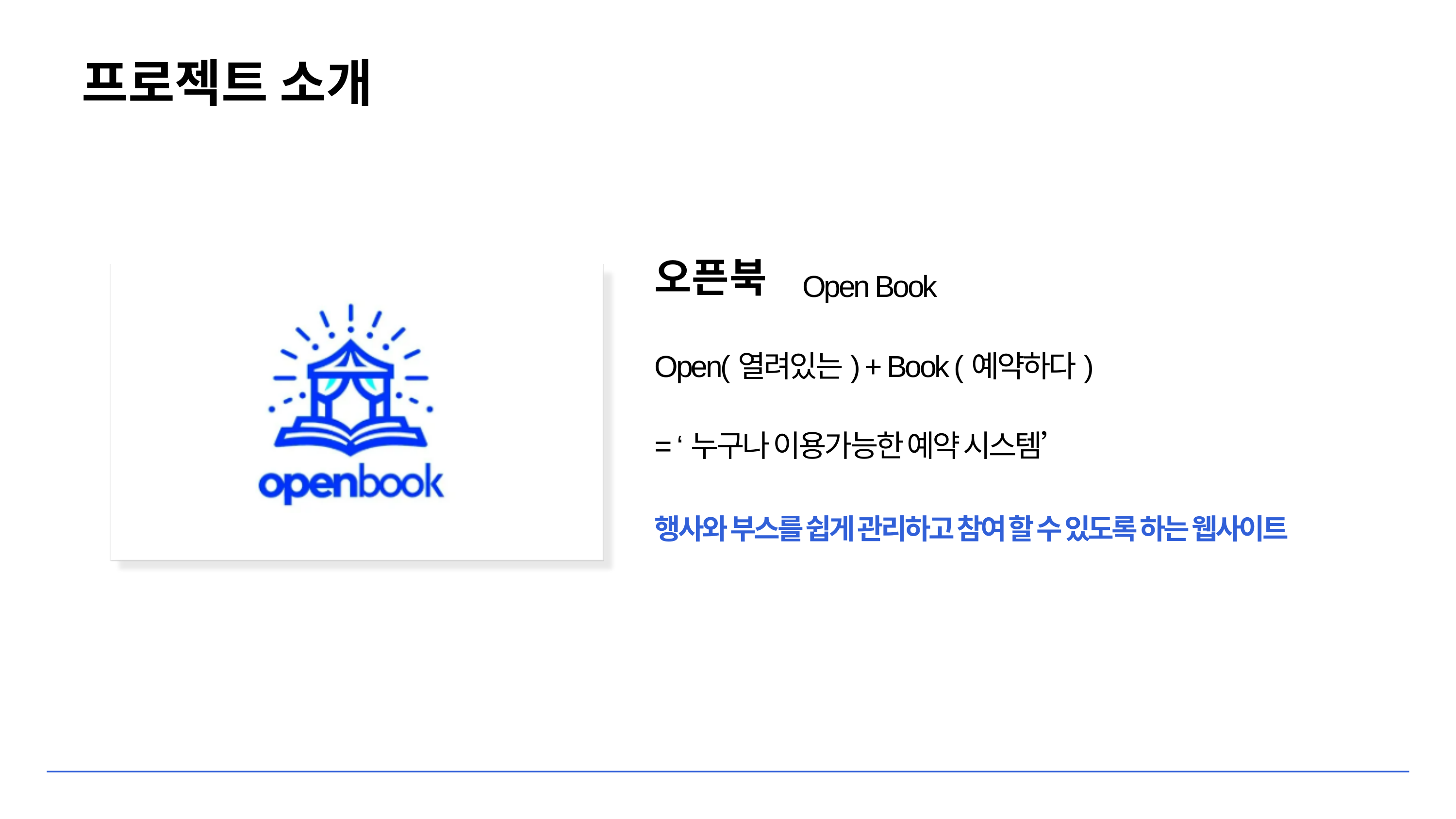

프로젝트 소개
오픈북
Open Book

Open(열려있는) + Book (예약하다)
= ‘누구나 이용가능한 예약 시스템’
행사와 부스를 쉽게 관리하고 참여 할 수 있도록 하는 웹사이트